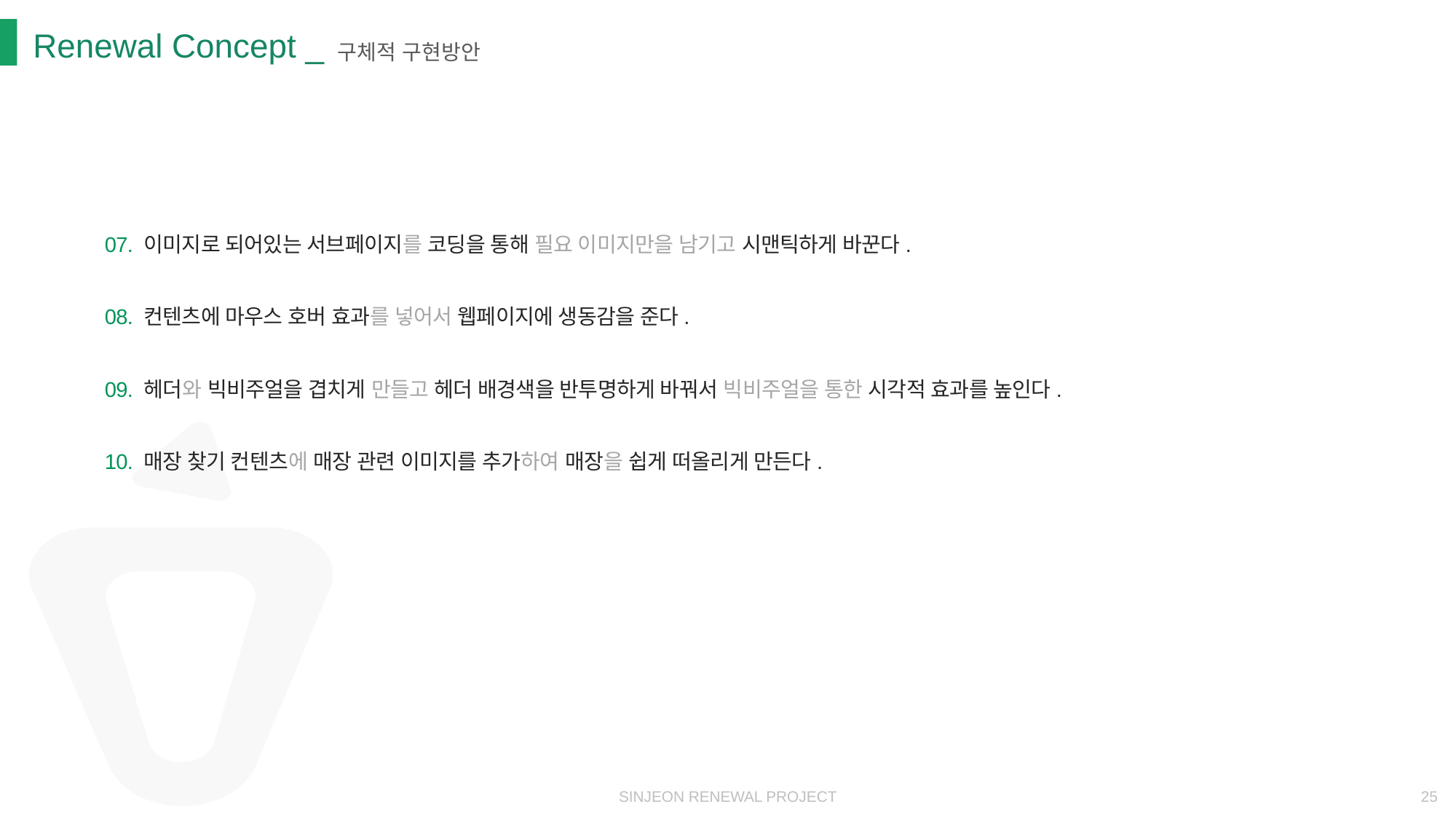

Renewal Concept _
구체적 구현방안
07. 이미지로 되어있는 서브페이지를 코딩을 통해 필요 이미지만을 남기고 시맨틱하게 바꾼다.
08. 컨텐츠에 마우스 호버 효과를 넣어서 웹페이지에 생동감을 준다.
09. 헤더와 빅비주얼을 겹치게 만들고 헤더 배경색을 반투명하게 바꿔서 빅비주얼을 통한 시각적 효과를 높인다.
10. 매장 찾기 컨텐츠에 매장 관련 이미지를 추가하여 매장을 쉽게 떠올리게 만든다.